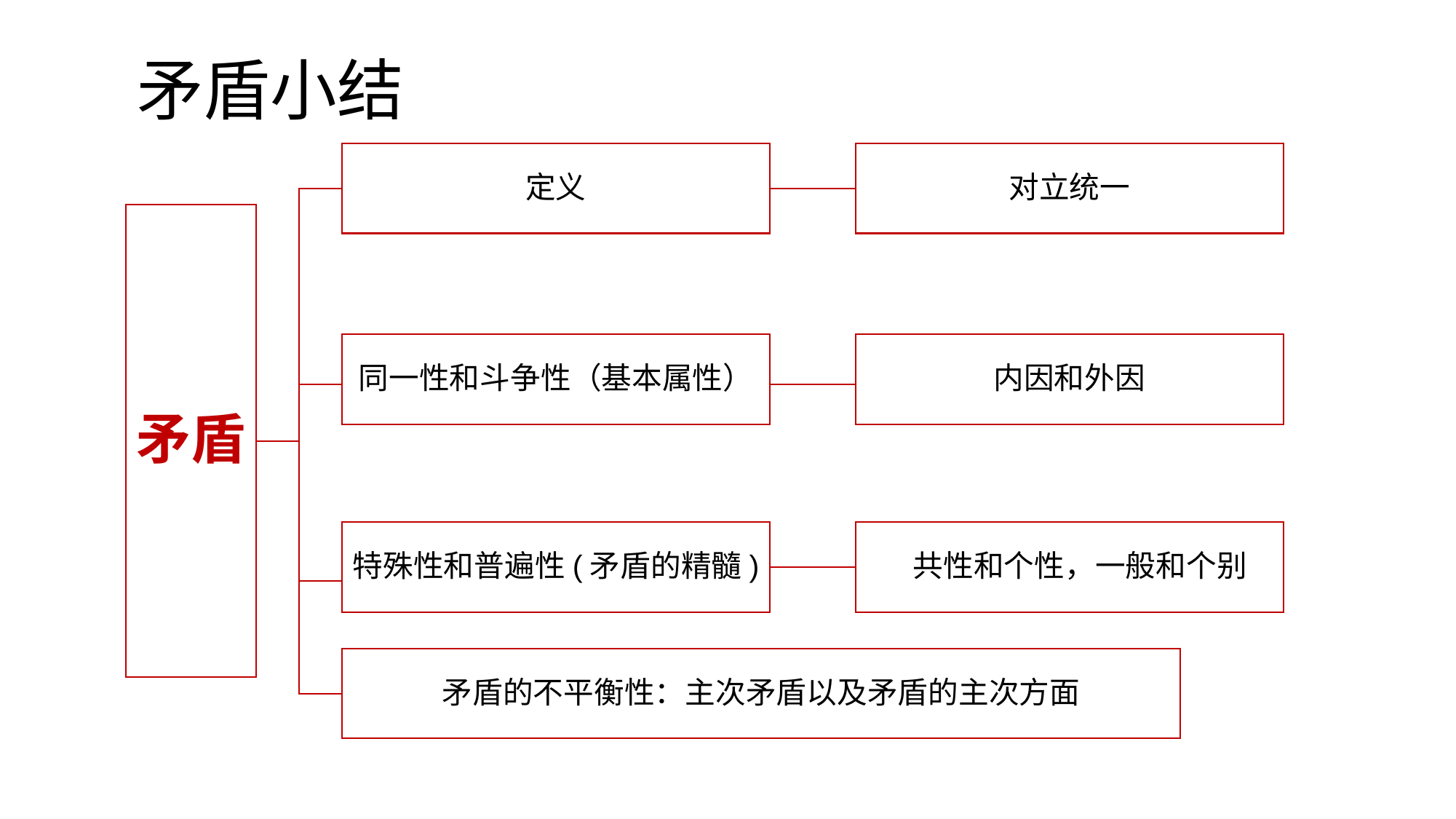

# 矛盾小结
定义
对立统一

内因和外因
同一性和斗争性（基本属性）

矛盾

  共性和个性，一般和个别
特殊性和普遍性(矛盾的精髓)

矛盾的不平衡性：主次矛盾以及矛盾的主次方面

226